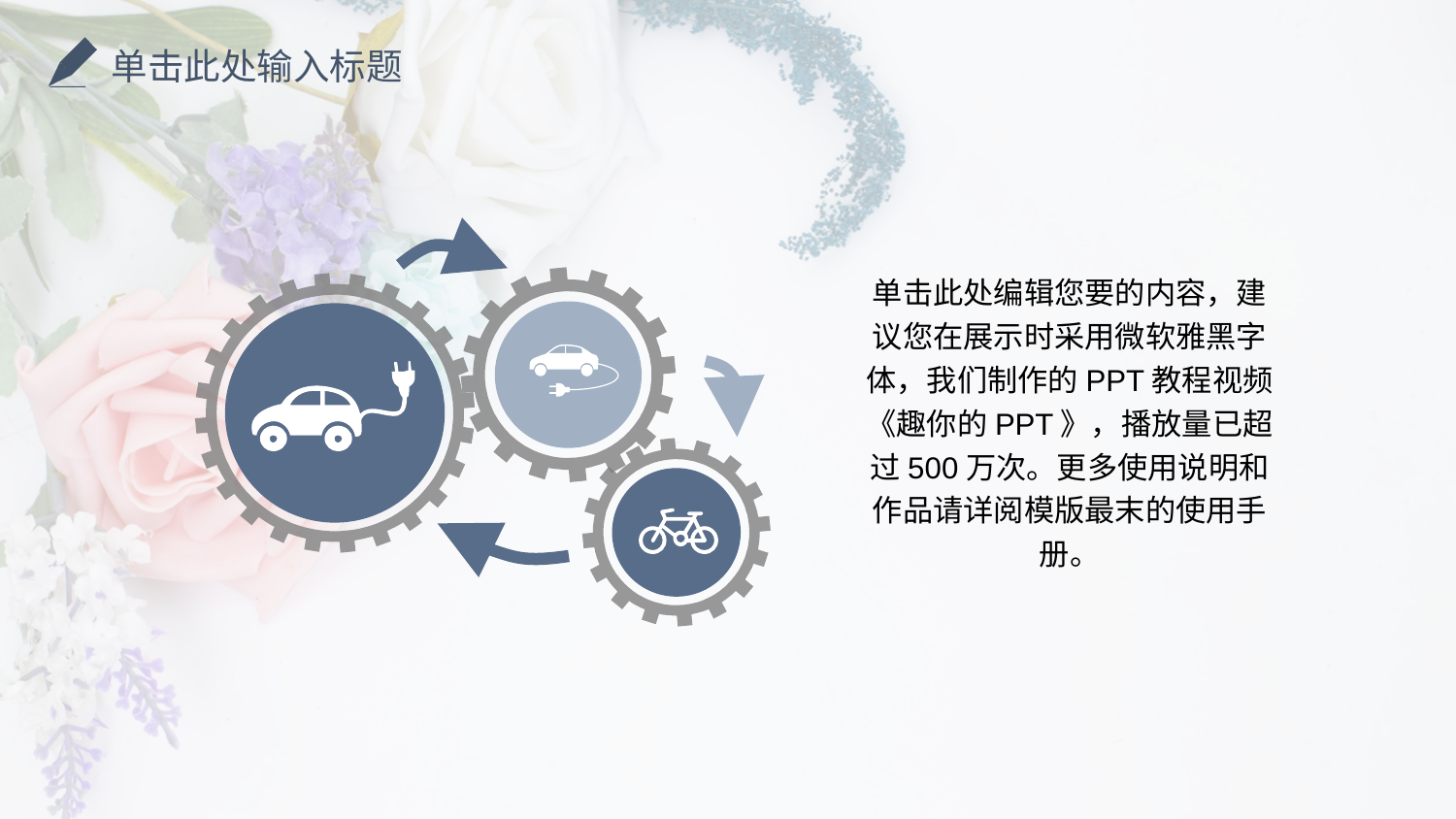

单击此处输入标题

单击此处编辑您要的内容，建议您在展示时采用微软雅黑字体，我们制作的PPT教程视频《趣你的PPT》，播放量已超过500万次。更多使用说明和作品请详阅模版最末的使用手册。